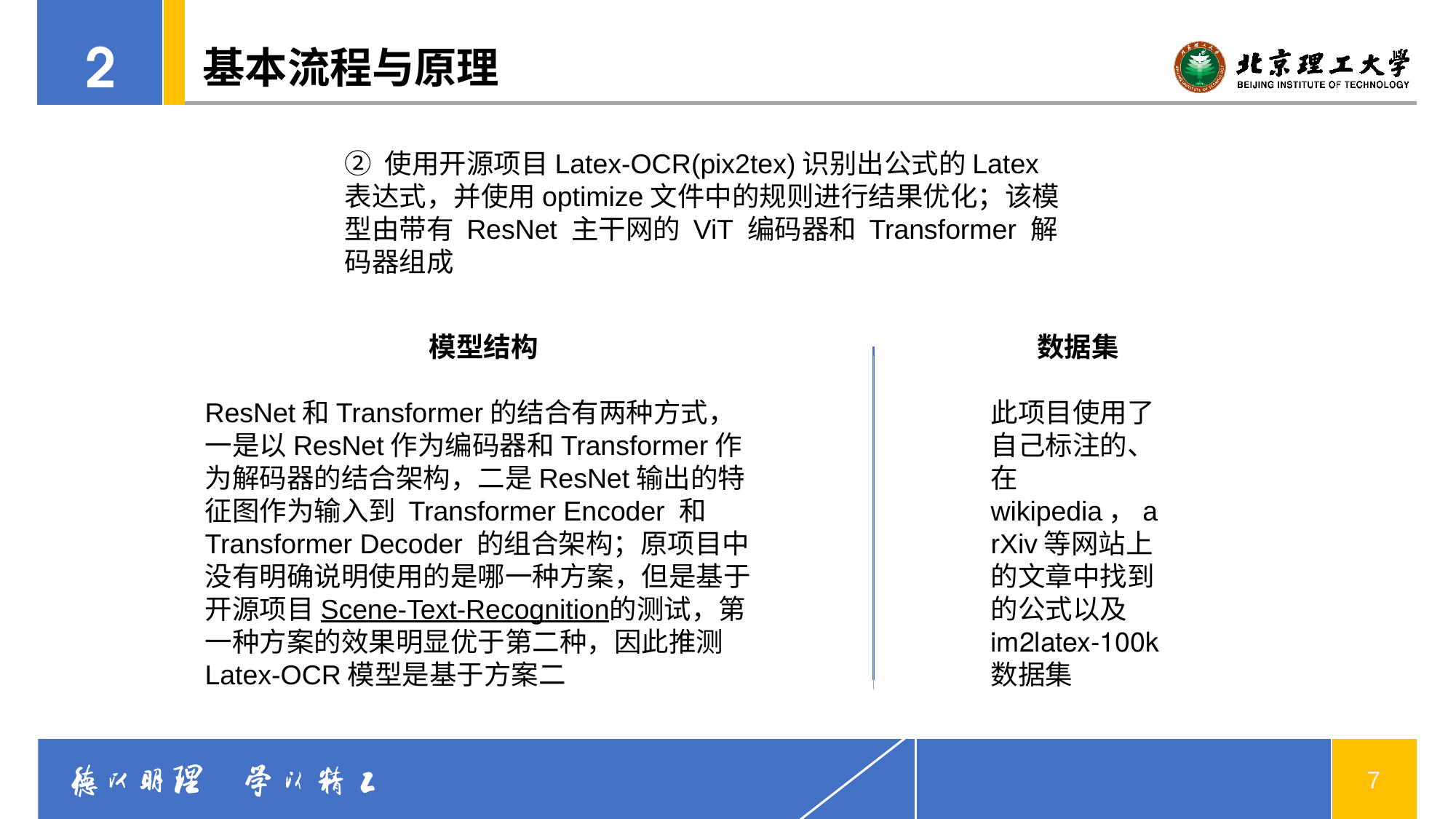

2
# 基本流程与原理
② 使用开源项目Latex-OCR(pix2tex)识别出公式的Latex表达式，并使用optimize文件中的规则进行结果优化；该模型由带有 ResNet 主干网的 ViT 编码器和 Transformer 解码器组成

模型结构

ResNet和Transformer的结合有两种方式，一是以ResNet作为编码器和Transformer作为解码器的结合架构，二是ResNet输出的特征图作为输入到 Transformer Encoder 和 Transformer Decoder 的组合架构；原项目中没有明确说明使用的是哪一种方案，但是基于开源项目Scene-Text-Recognition的测试，第一种方案的效果明显优于第二种，因此推测Latex-OCR模型是基于方案二

数据集

此项目使用了自己标注的、在wikipedia，arXiv等网站上的文章中找到的公式以及im2latex-100k数据集